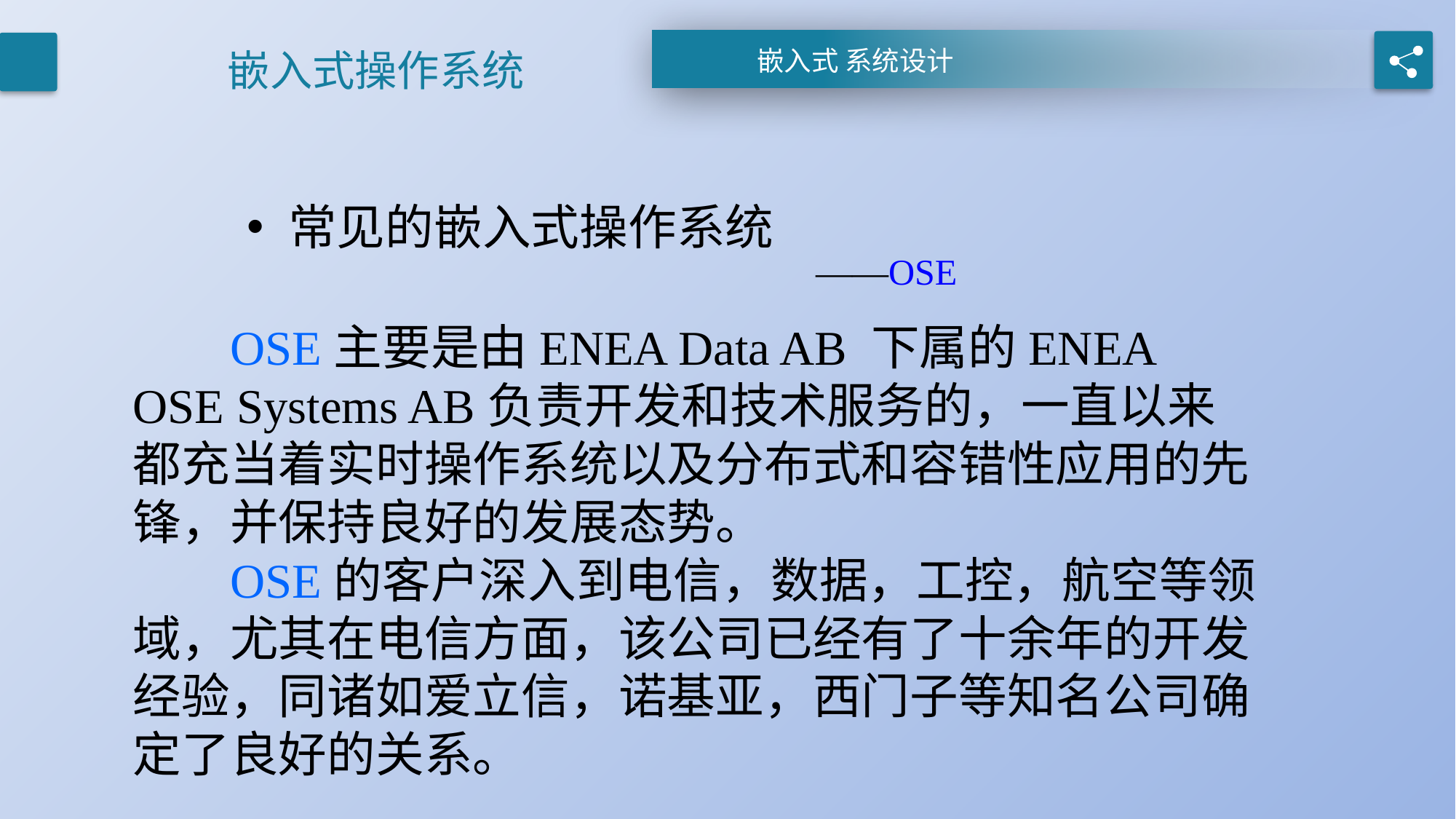

# 嵌入式操作系统
常见的嵌入式操作系统
——OSE
        OSE主要是由ENEA Data AB 下属的ENEA OSE Systems AB负责开发和技术服务的，一直以来都充当着实时操作系统以及分布式和容错性应用的先锋，并保持良好的发展态势。
        OSE的客户深入到电信，数据，工控，航空等领域，尤其在电信方面，该公司已经有了十余年的开发经验，同诸如爱立信，诺基亚，西门子等知名公司确定了良好的关系。